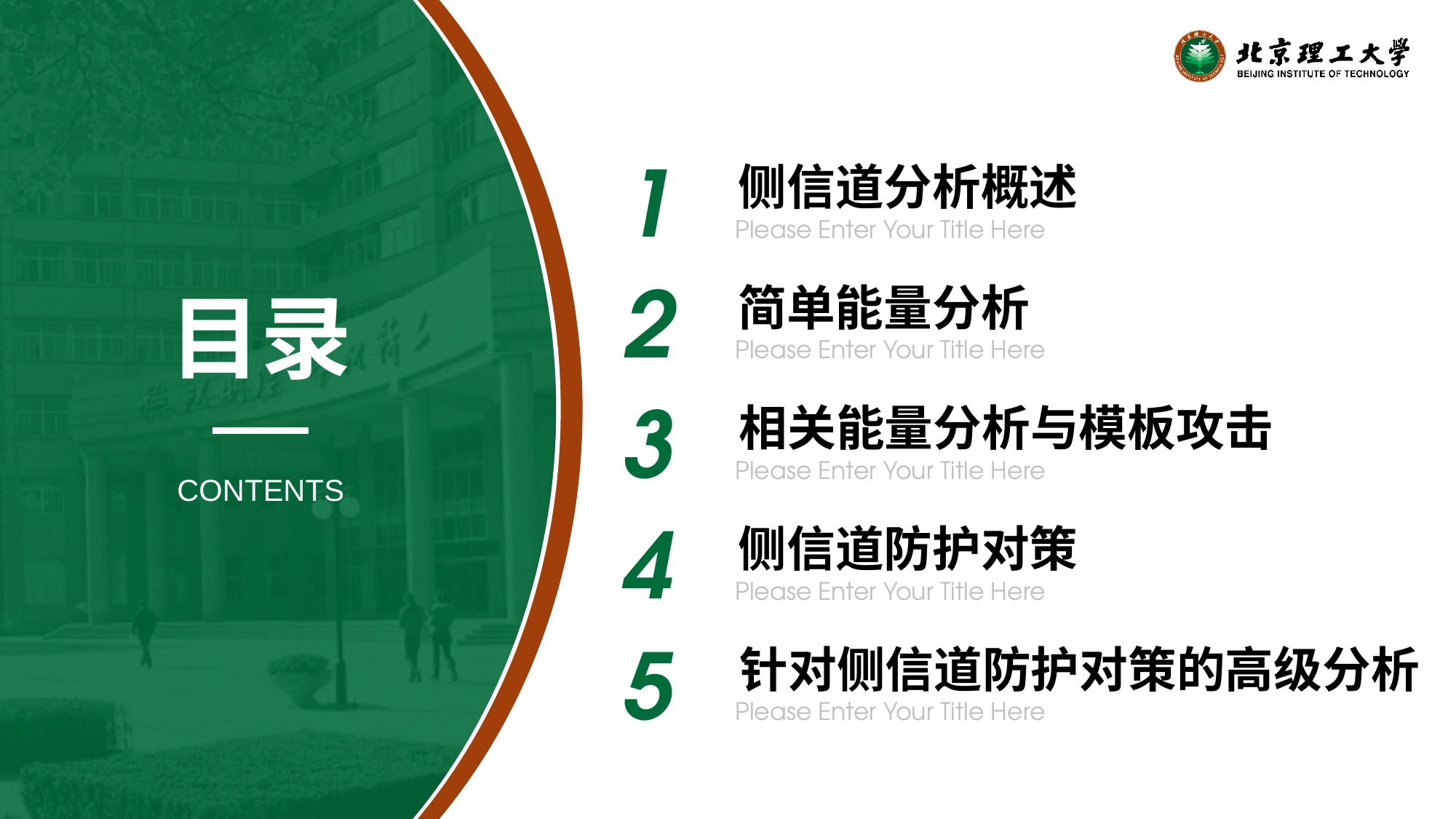

1
侧信道分析概述
Please Enter Your Title Here
2
简单能量分析
Please Enter Your Title Here
目录
3
相关能量分析与模板攻击
Please Enter Your Title Here
CONTENTS
4
侧信道防护对策
Please Enter Your Title Here
5
针对侧信道防护对策的高级分析
Please Enter Your Title Here